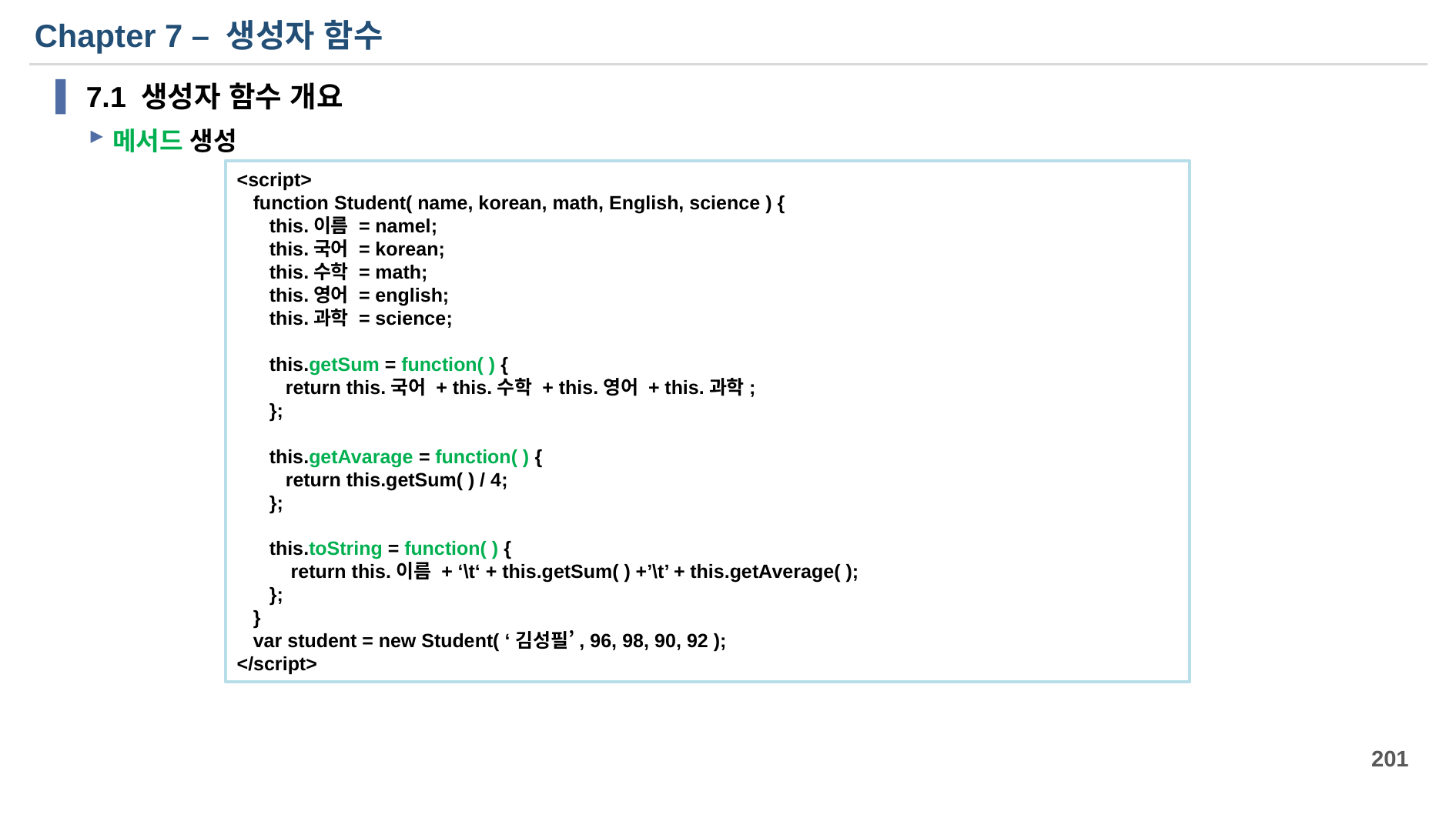

# Chapter 7 – 생성자 함수
7.1 생성자 함수 개요
메서드 생성

<script>
   function Student( name, korean, math, English, science ) {
      this.이름 = namel;
      this.국어 = korean;
      this.수학 = math;
      this.영어 = english;
      this.과학 = science;

      this.getSum = function( ) {
         return this.국어 + this.수학 + this.영어 + this.과학;
      };

      this.getAvarage = function( ) {
         return this.getSum( ) / 4;
      };

      this.toString = function( ) {
          return this.이름 + ‘\t‘ + this.getSum( ) +’\t’ + this.getAverage( );
      };
   }
   var student = new Student( ‘김성필’, 96, 98, 90, 92 );
</script>
201